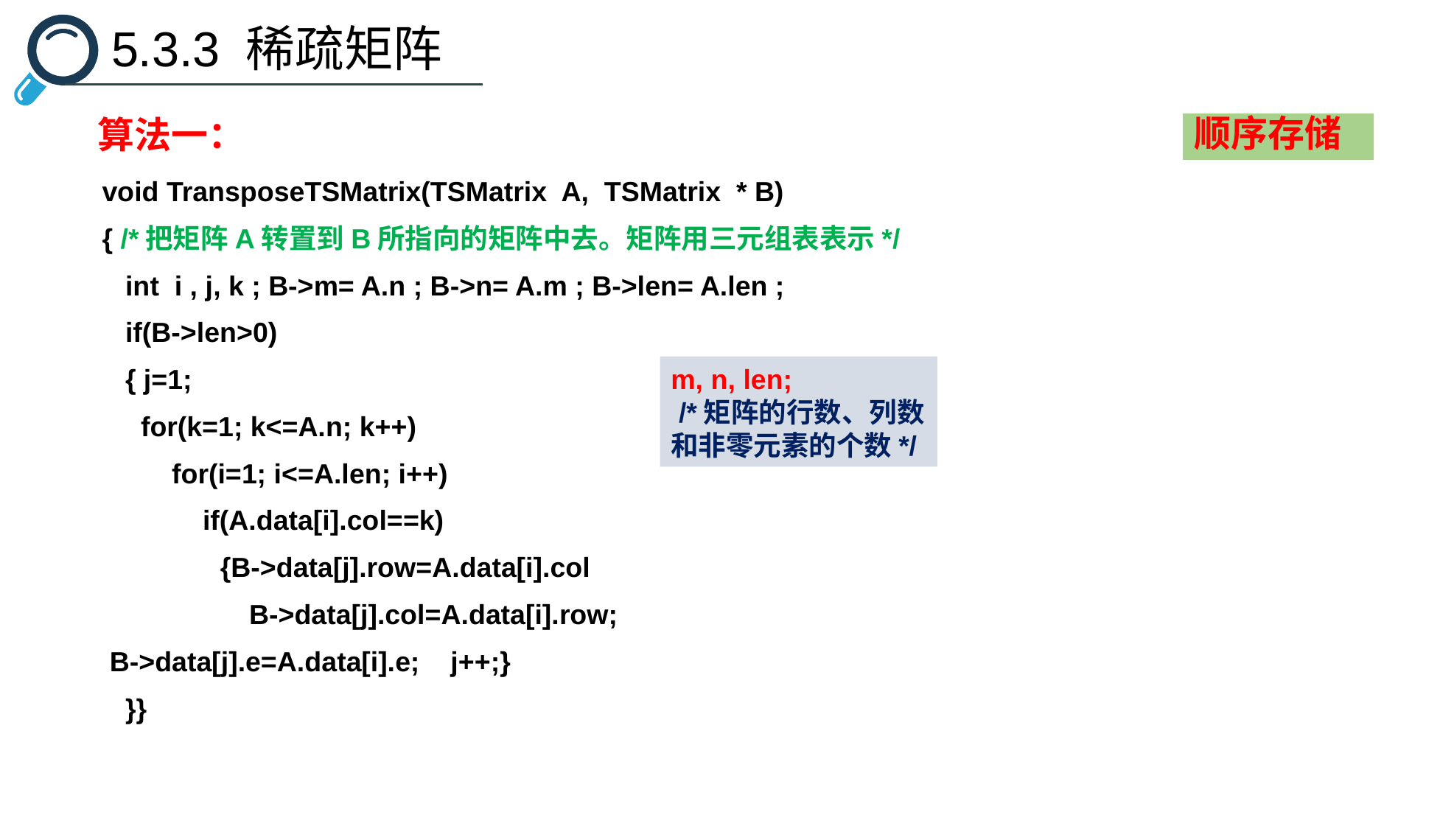

5.3.3 稀疏矩阵
算法一：
顺序存储
void TransposeTSMatrix(TSMatrix  A,  TSMatrix  * B)
{ /*把矩阵A转置到B所指向的矩阵中去。矩阵用三元组表表示*/
   int  i , j, k ; B->m= A.n ; B->n= A.m ; B->len= A.len ;
   if(B->len>0)
   { j=1;
     for(k=1; k<=A.n; k++)
         for(i=1; i<=A.len; i++)
             if(A.data[i].col==k)
           	 {B->data[j].row=A.data[i].col
                   B->data[j].col=A.data[i].row;
 B->data[j].e=A.data[i].e;    j++;}
   }}
m, n, len;
 /*矩阵的行数、列数和非零元素的个数*/